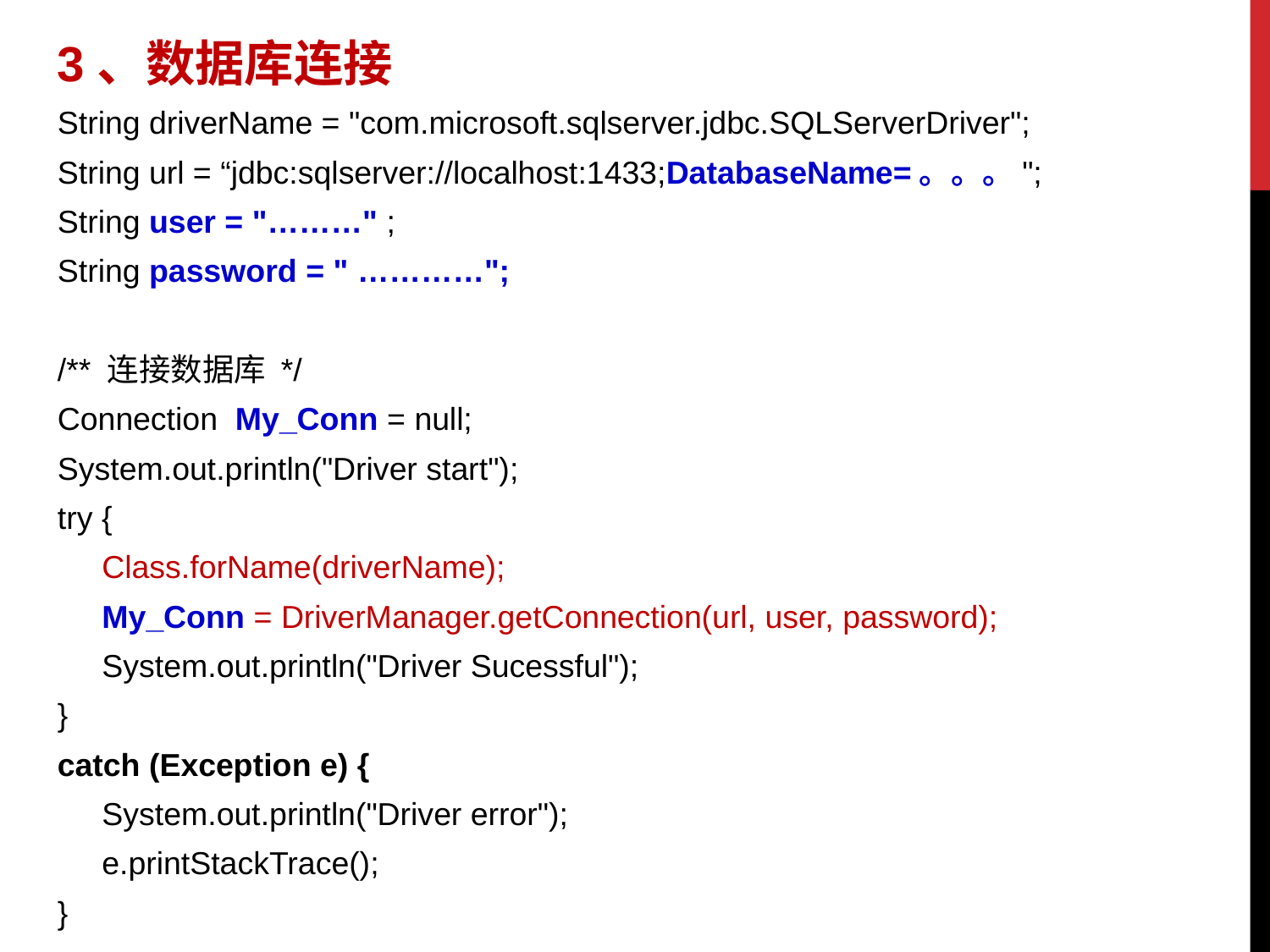

3、数据库连接
String driverName = "com.microsoft.sqlserver.jdbc.SQLServerDriver";
String url = “jdbc:sqlserver://localhost:1433;DatabaseName=。。。";
String user = "………" ;
String password = " …………";

/** 连接数据库 */
Connection  My_Conn = null;
System.out.println("Driver start");
try {
     Class.forName(driverName);
     My_Conn = DriverManager.getConnection(url, user, password);
     System.out.println("Driver Sucessful");
}
catch (Exception e) {
     System.out.println("Driver error");
     e.printStackTrace();
}